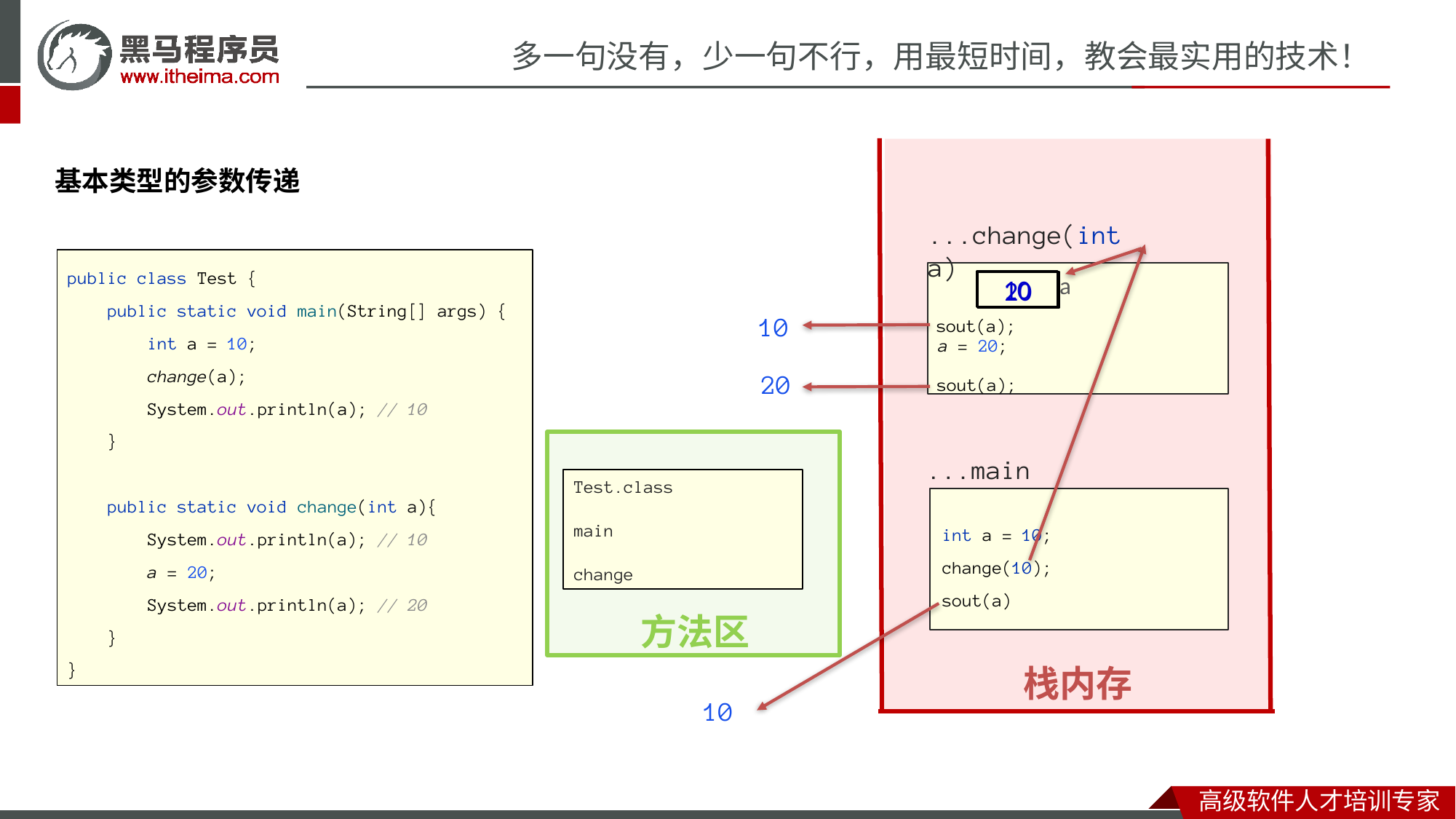

栈内存
基本类型的参数传递
...change(int a)
public class Test {
    public static void main(String[] args) {
        int a = 10;
        change(a);
        System.out.println(a); // 10
    }
    public static void change(int a){
        System.out.println(a); // 10
        a = 20;
        System.out.println(a); // 20
    }
}

a = 20;
a
10
20
10
sout(a);
20
sout(a);

方法区
...main
Test.class

main

change

int a = 10;
change(10);
sout(a)
10